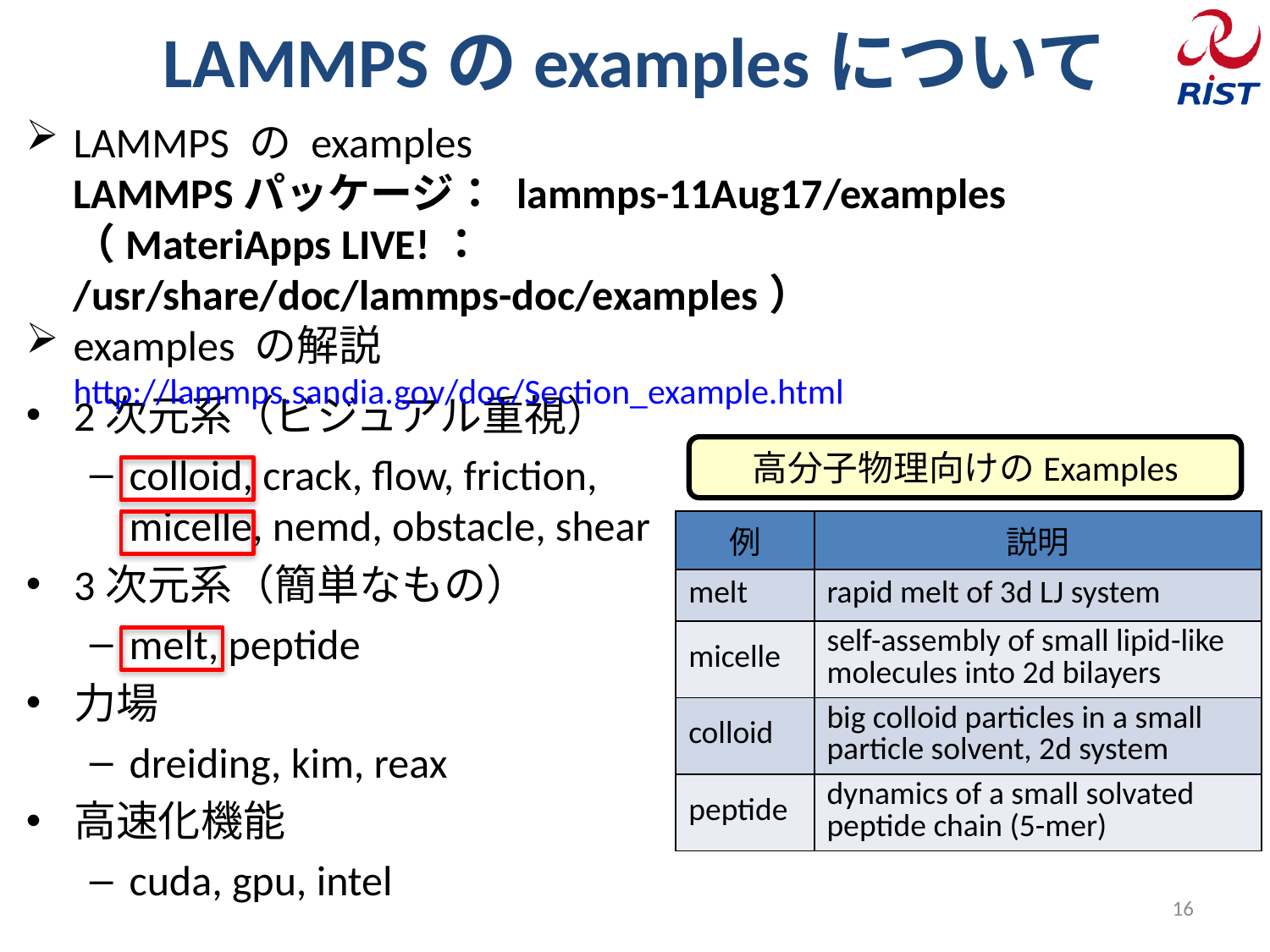

# LAMMPSのexamplesについて
LAMMPS の examples
LAMMPSパッケージ： lammps-11Aug17/examples
（MateriApps LIVE!： /usr/share/doc/lammps-doc/examples）
examples の解説
http://lammps.sandia.gov/doc/Section_example.html
2次元系（ビジュアル重視）
colloid, crack, flow, friction,
micelle, nemd, obstacle, shear
3次元系（簡単なもの）
melt, peptide
力場
dreiding, kim, reax
高速化機能
cuda, gpu, intel
高分子物理向けのExamples

| 例 | 説明 |
| --- | --- |
| melt | rapid melt of 3d LJ system |
| micelle | self-assembly of small lipid-like molecules into 2d bilayers |
| colloid | big colloid particles in a small particle solvent, 2d system |
| peptide | dynamics of a small solvated peptide chain (5-mer) |

16